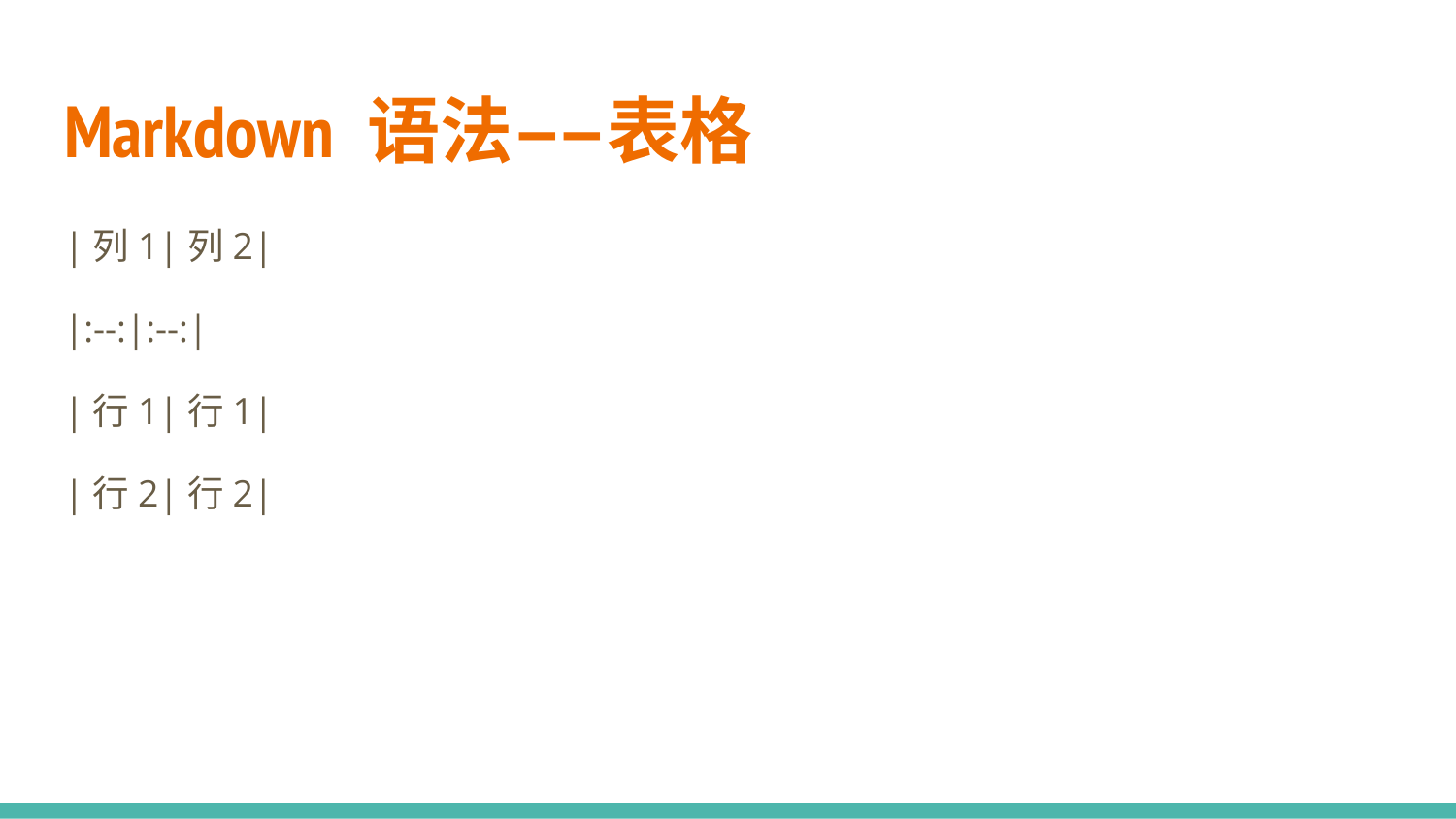

# Markdown 语法——表格
|列1|列2|
|:--:|:--:|
|行1|行1|
|行2|行2|